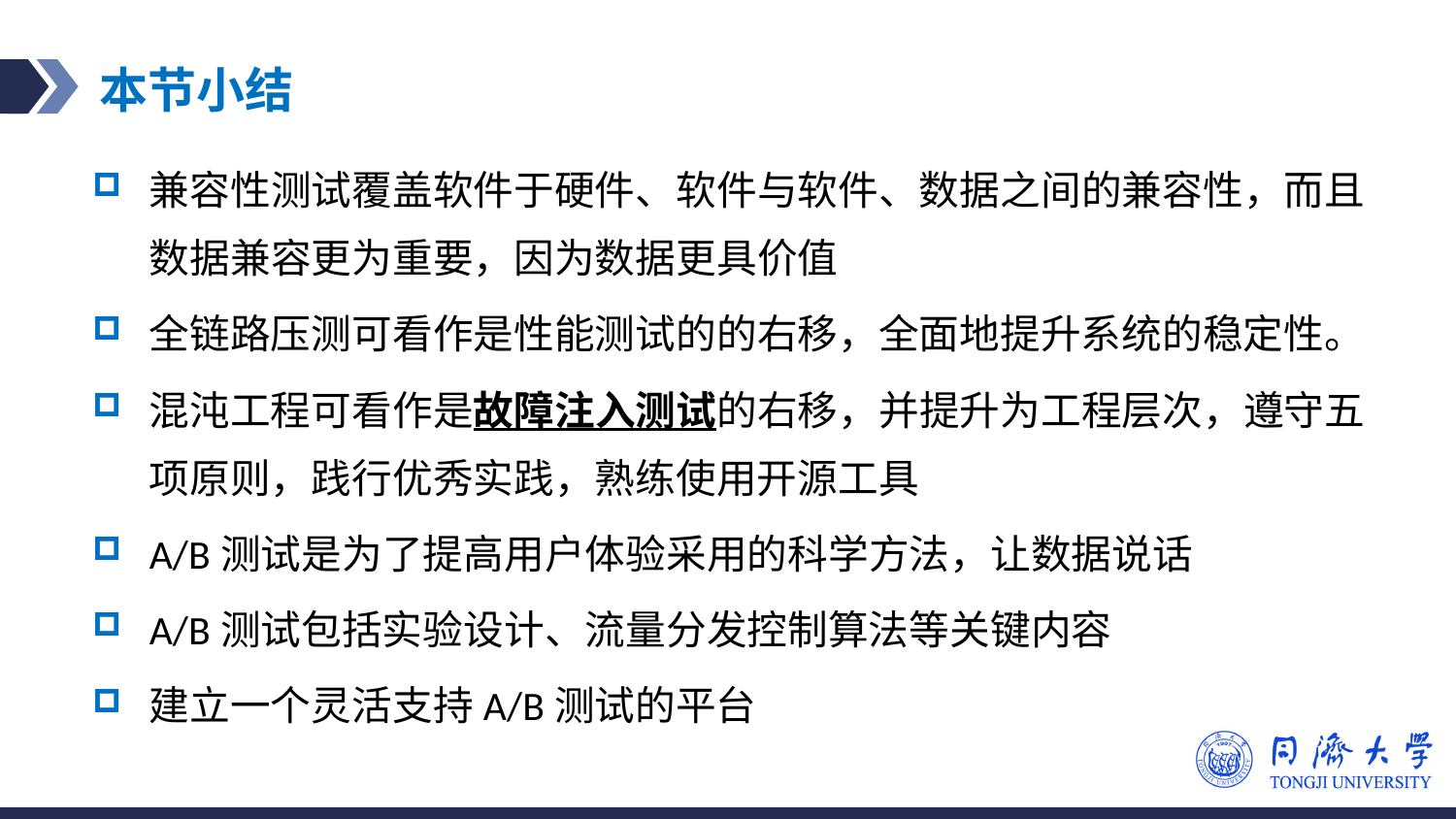

# 本节小结
兼容性测试覆盖软件于硬件、软件与软件、数据之间的兼容性，而且数据兼容更为重要，因为数据更具价值
全链路压测可看作是性能测试的的右移，全面地提升系统的稳定性。
混沌工程可看作是故障注入测试的右移，并提升为工程层次，遵守五项原则，践行优秀实践，熟练使用开源工具
A/B测试是为了提高用户体验采用的科学方法，让数据说话
A/B测试包括实验设计、流量分发控制算法等关键内容
建立一个灵活支持A/B测试的平台